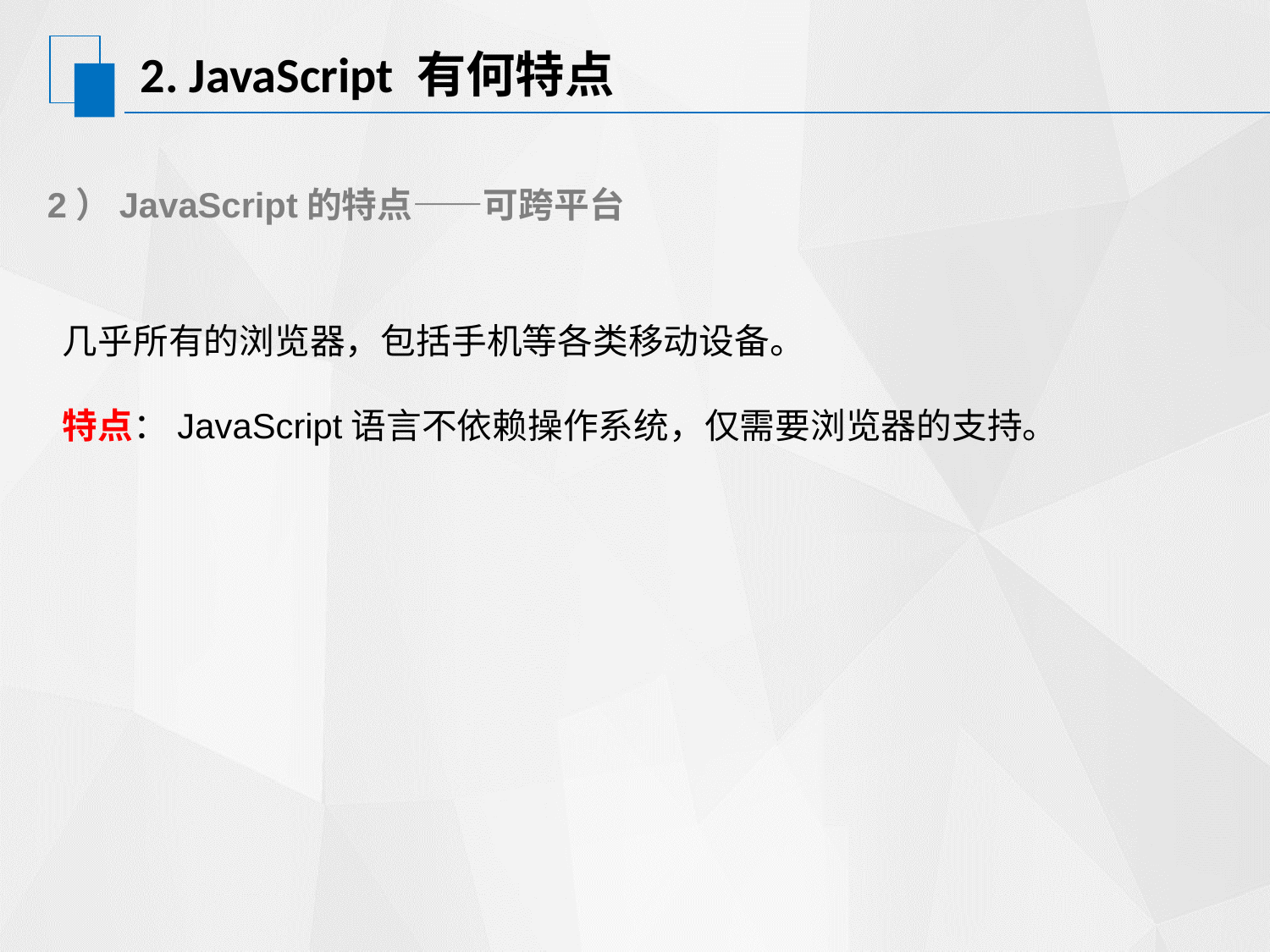

# 2. JavaScript 有何特点
2）JavaScript的特点——可跨平台
几乎所有的浏览器，包括手机等各类移动设备。
特点：JavaScript语言不依赖操作系统，仅需要浏览器的支持。